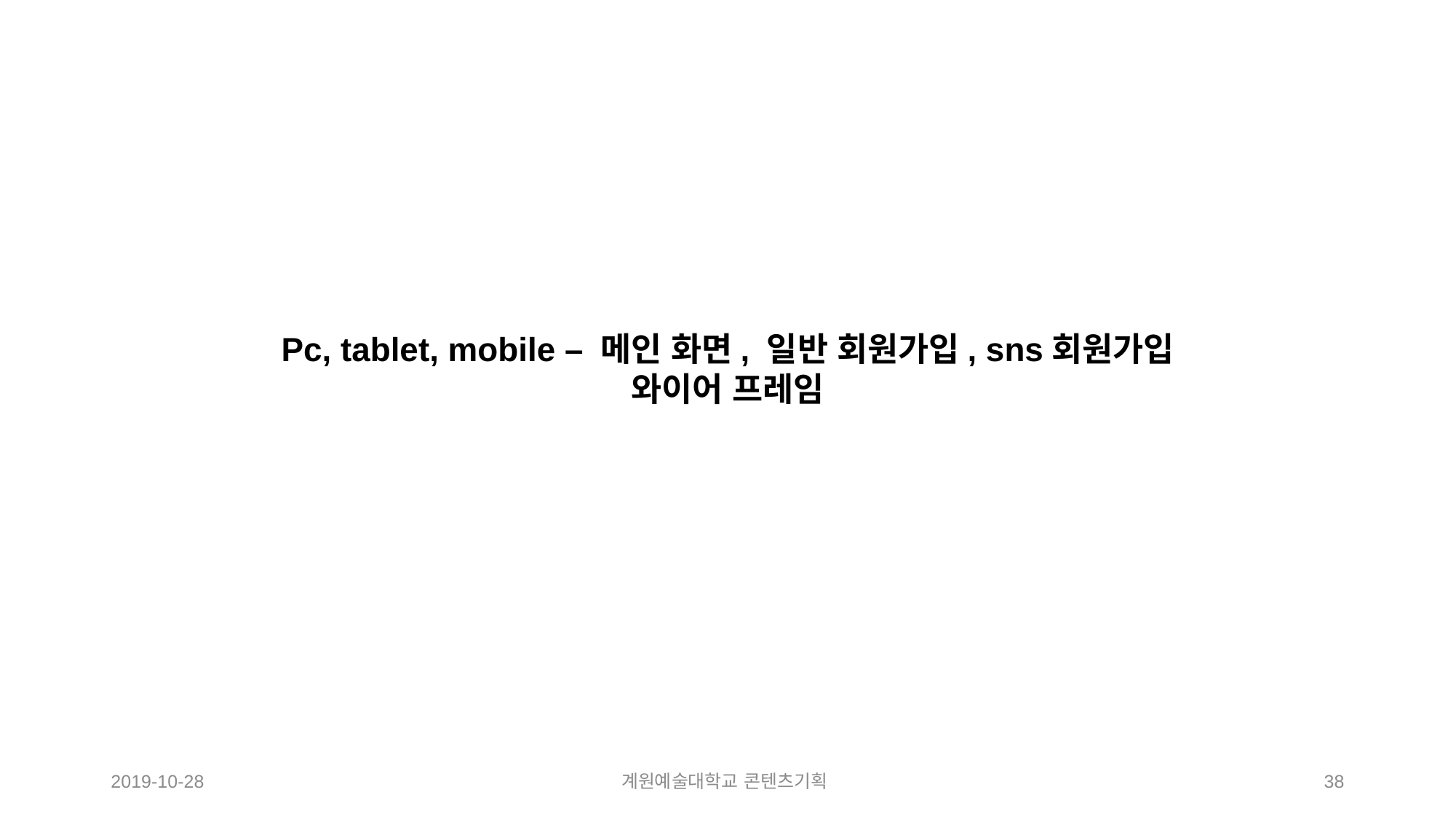

Pc, tablet, mobile – 메인 화면, 일반 회원가입, sns회원가입
와이어 프레임
2019-10-28
계원예술대학교 콘텐츠기획
38